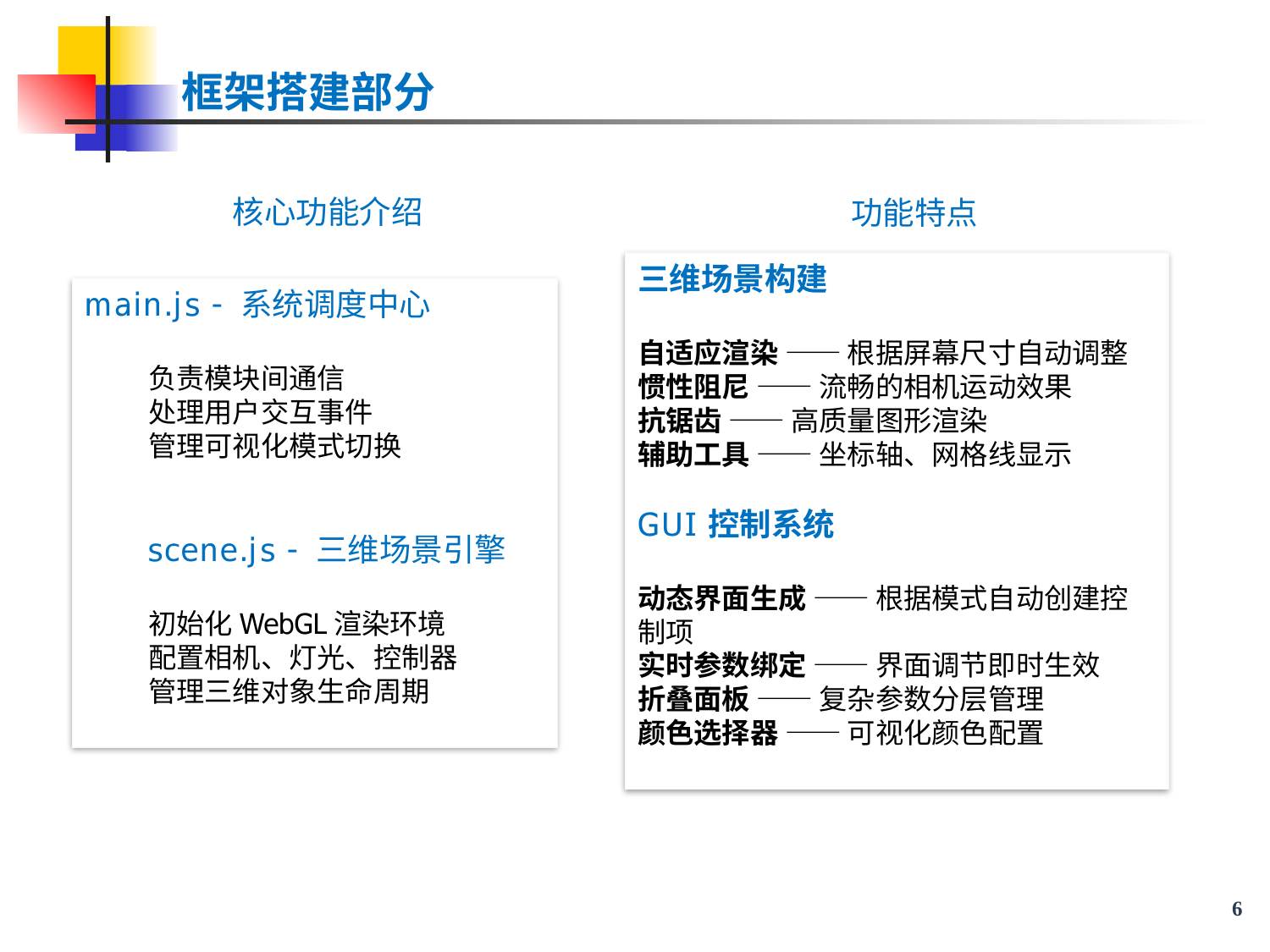

框架搭建部分
        核心功能介绍
功能特点
三维场景构建

自适应渲染 —— 根据屏幕尺寸自动调整
惯性阻尼 —— 流畅的相机运动效果
抗锯齿 —— 高质量图形渲染
辅助工具 —— 坐标轴、网格线显示

GUI控制系统

动态界面生成 —— 根据模式自动创建控制项
实时参数绑定 —— 界面调节即时生效
折叠面板 —— 复杂参数分层管理
颜色选择器 —— 可视化颜色配置

main.js - 系统调度中心

负责模块间通信
处理用户交互事件
管理可视化模式切换

scene.js - 三维场景引擎

初始化WebGL渲染环境
配置相机、灯光、控制器
管理三维对象生命周期